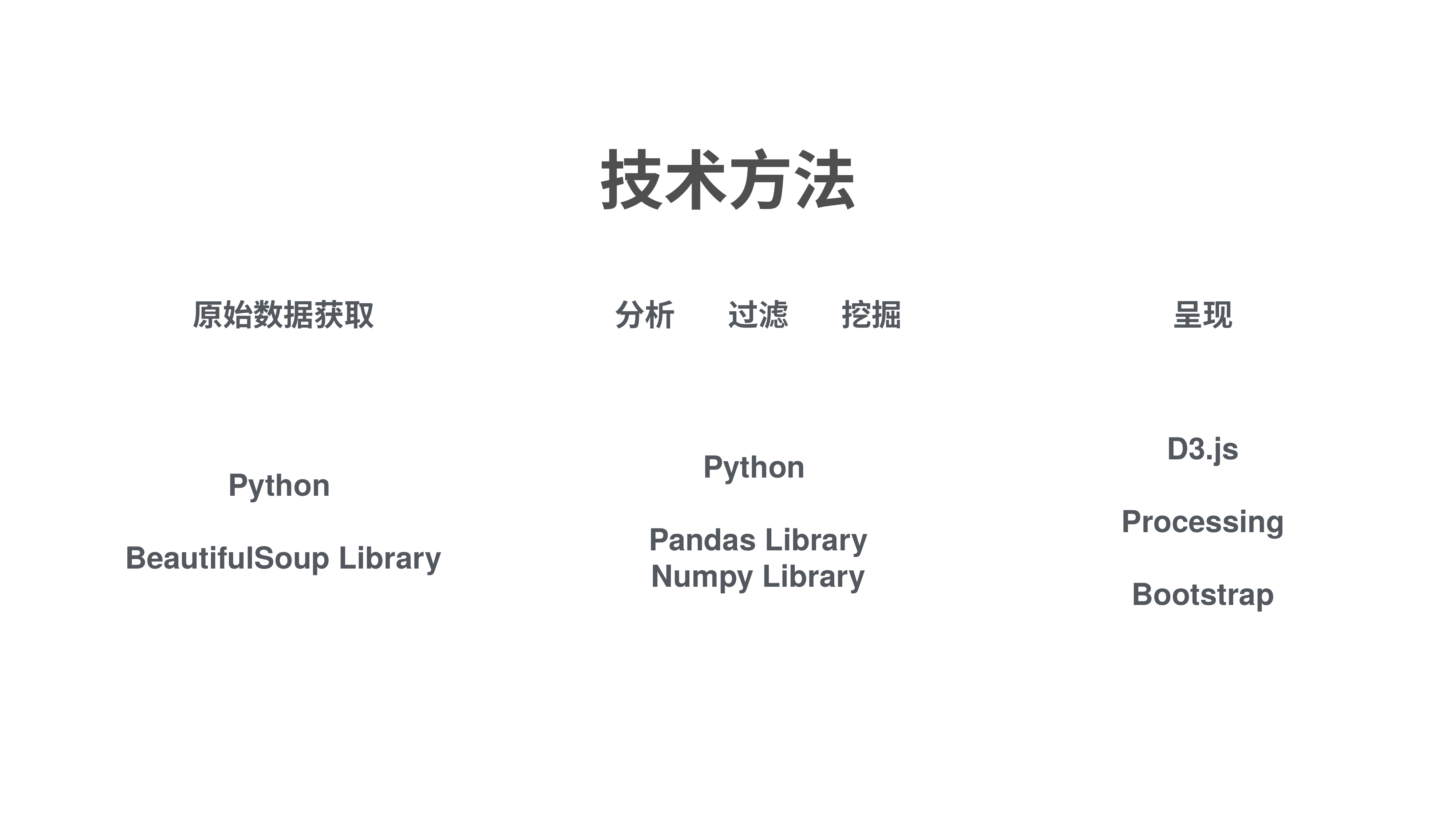

# 技术方法
原始数据获取
分析
过滤
挖掘
呈现
D3.js

Processing

Bootstrap
Python

Pandas Library
Numpy Library
Python

BeautifulSoup Library